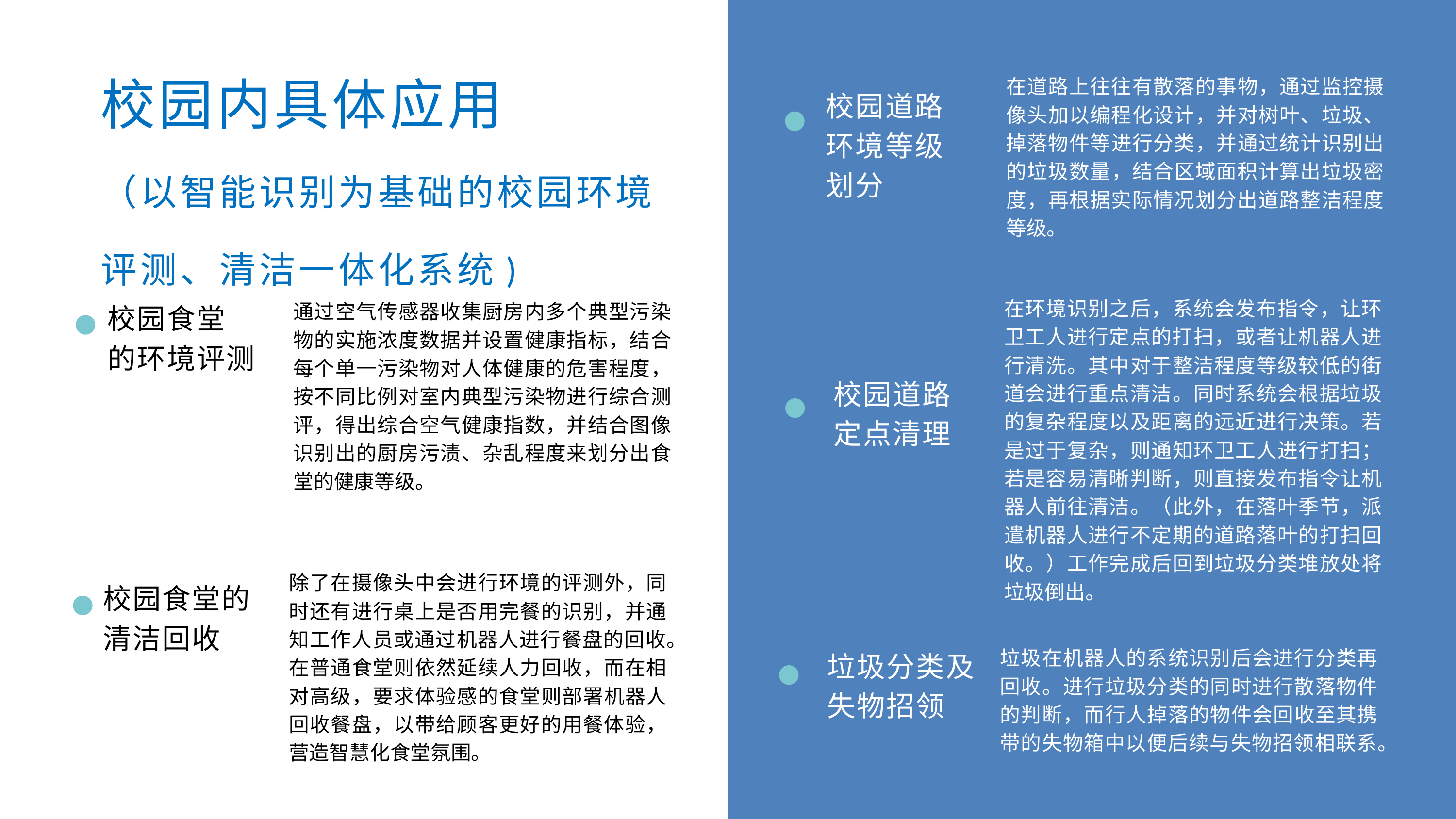

校园内具体应用
（以智能识别为基础的校园环境评测、清洁一体化系统)
在道路上往往有散落的事物，通过监控摄像头加以编程化设计，并对树叶、垃圾、掉落物件等进行分类，并通过统计识别出的垃圾数量，结合区域面积计算出垃圾密度，再根据实际情况划分出道路整洁程度等级。
校园道路    环境等级
划分

在环境识别之后，系统会发布指令，让环卫工人进行定点的打扫，或者让机器人进行清洗。其中对于整洁程度等级较低的街道会进行重点清洁。同时系统会根据垃圾的复杂程度以及距离的远近进行决策。若是过于复杂，则通知环卫工人进行打扫；若是容易清晰判断，则直接发布指令让机器人前往清洁。（此外，在落叶季节，派遣机器人进行不定期的道路落叶的打扫回收。）工作完成后回到垃圾分类堆放处将垃圾倒出。
校园道路
定点清理

通过空气传感器收集厨房内多个典型污染物的实施浓度数据并设置健康指标，结合每个单一污染物对人体健康的危害程度，按不同比例对室内典型污染物进行综合测评，得出综合空气健康指数，并结合图像识别出的厨房污渍、杂乱程度来划分出食堂的健康等级。
校园食堂
的环境评测

除了在摄像头中会进行环境的评测外，同时还有进行桌上是否用完餐的识别，并通知工作人员或通过机器人进行餐盘的回收。在普通食堂则依然延续人力回收，而在相对高级，要求体验感的食堂则部署机器人回收餐盘，以带给顾客更好的用餐体验，营造智慧化食堂氛围。
校园食堂的清洁回收

垃圾在机器人的系统识别后会进行分类再回收。进行垃圾分类的同时进行散落物件的判断，而行人掉落的物件会回收至其携带的失物箱中以便后续与失物招领相联系。
垃圾分类及失物招领